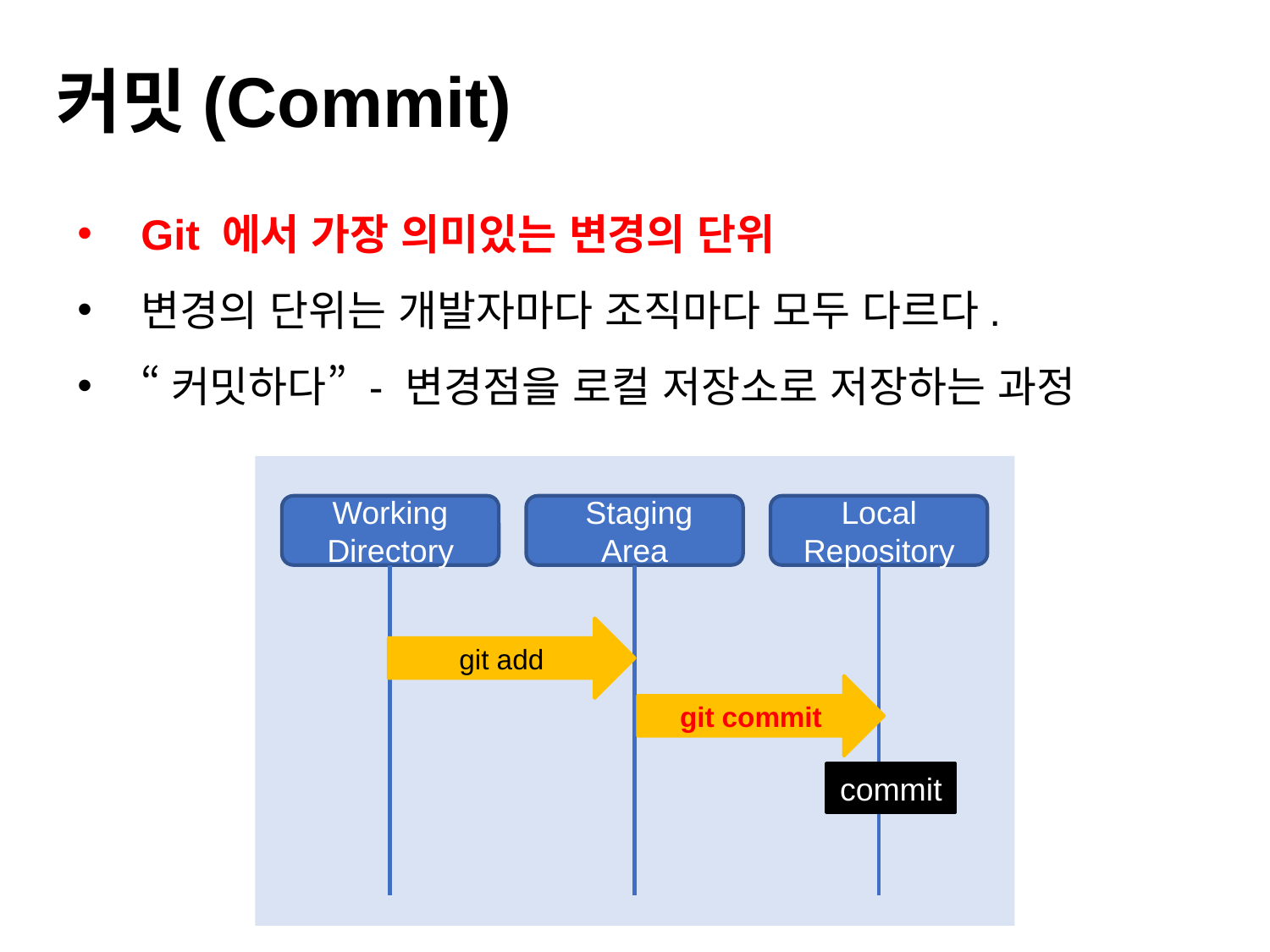

#
커밋(Commit)
Git 에서 가장 의미있는 변경의 단위
변경의 단위는 개발자마다 조직마다 모두 다르다.
“커밋하다” - 변경점을 로컬 저장소로 저장하는 과정

Working
Directory
 Staging
Area
Local
Repository
git add
git commit
commit